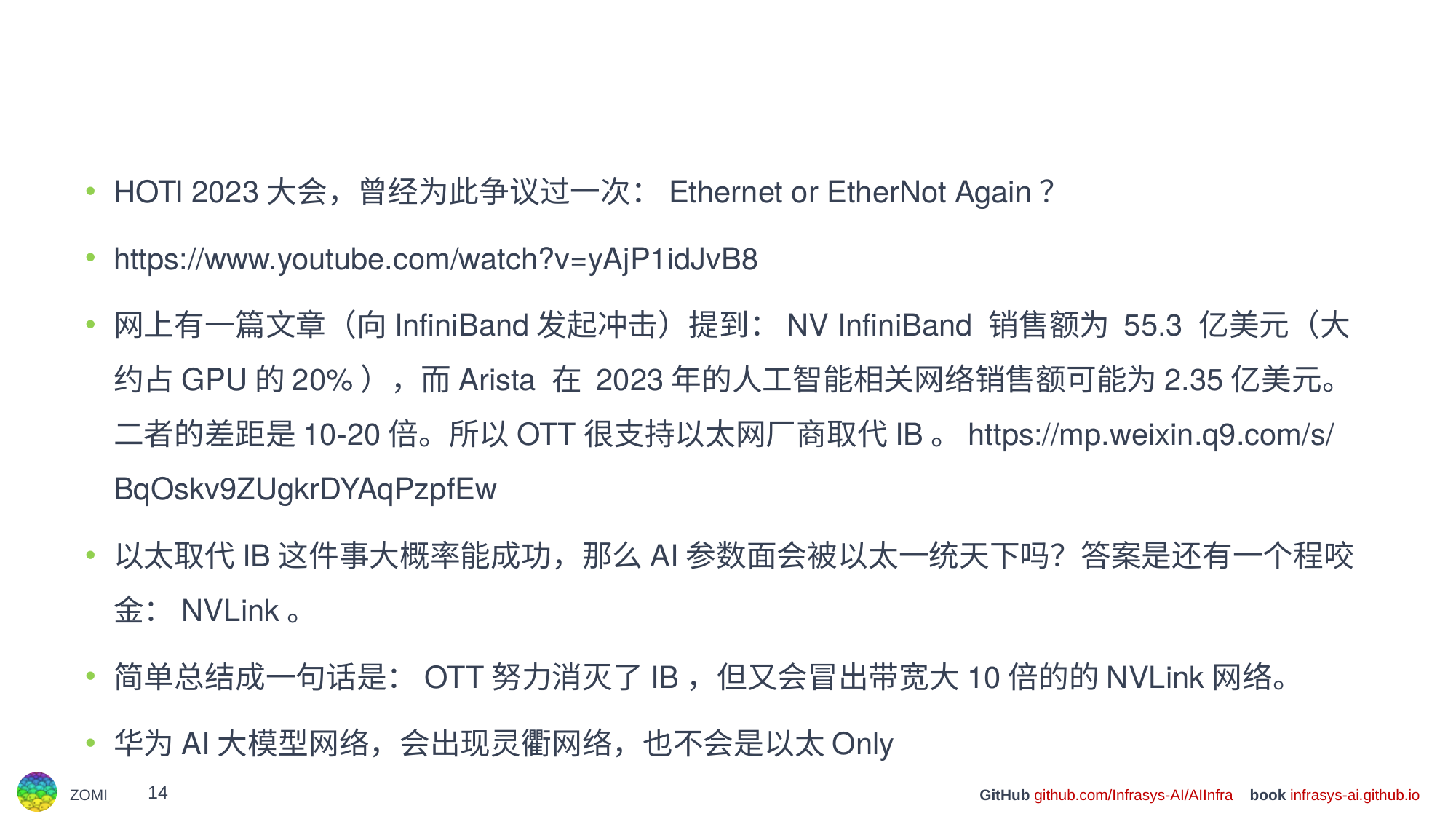

#
HOTl 2023大会，曾经为此争议过一次：Ethernet or EtherNot Again？
https://www.youtube.com/watch?v=yAjP1idJvB8
网上有一篇文章（向InfiniBand发起冲击）提到：NV InfiniBand 销售额为 55.3 亿美元（大约占GPU的20%），而Arista 在 2023年的人工智能相关网络销售额可能为2.35亿美元。二者的差距是10-20倍。所以OTT很支持以太网厂商取代IB。https://mp.weixin.q9.com/s/BqOskv9ZUgkrDYAqPzpfEw
以太取代IB这件事大概率能成功，那么AI参数面会被以太一统天下吗？答案是还有一个程咬金：NVLink。
简单总结成一句话是：OTT努力消灭了IB，但又会冒出带宽大10倍的的NVLink网络。
华为AI大模型网络，会出现灵衢网络，也不会是以太Only